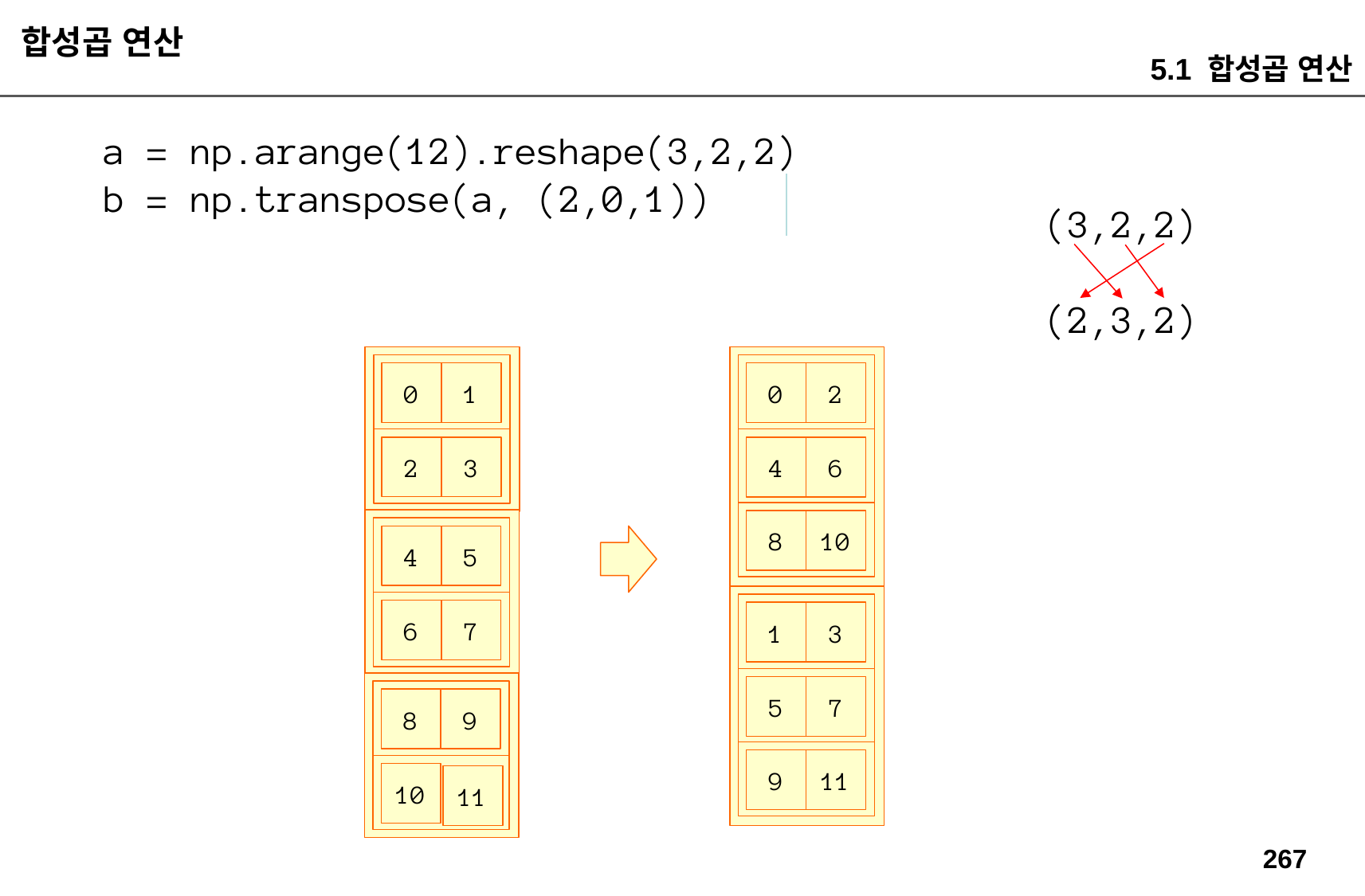

합성곱 연산
5.1 합성곱 연산
a = np.arange(12).reshape(3,2,2)
b = np.transpose(a, (2,0,1))

(3,2,2)

(2,3,2)

0
1
0
2

2
3
4
6

8
10

4
5

6
7
1
3

5
7

8
9

9
11

10
11